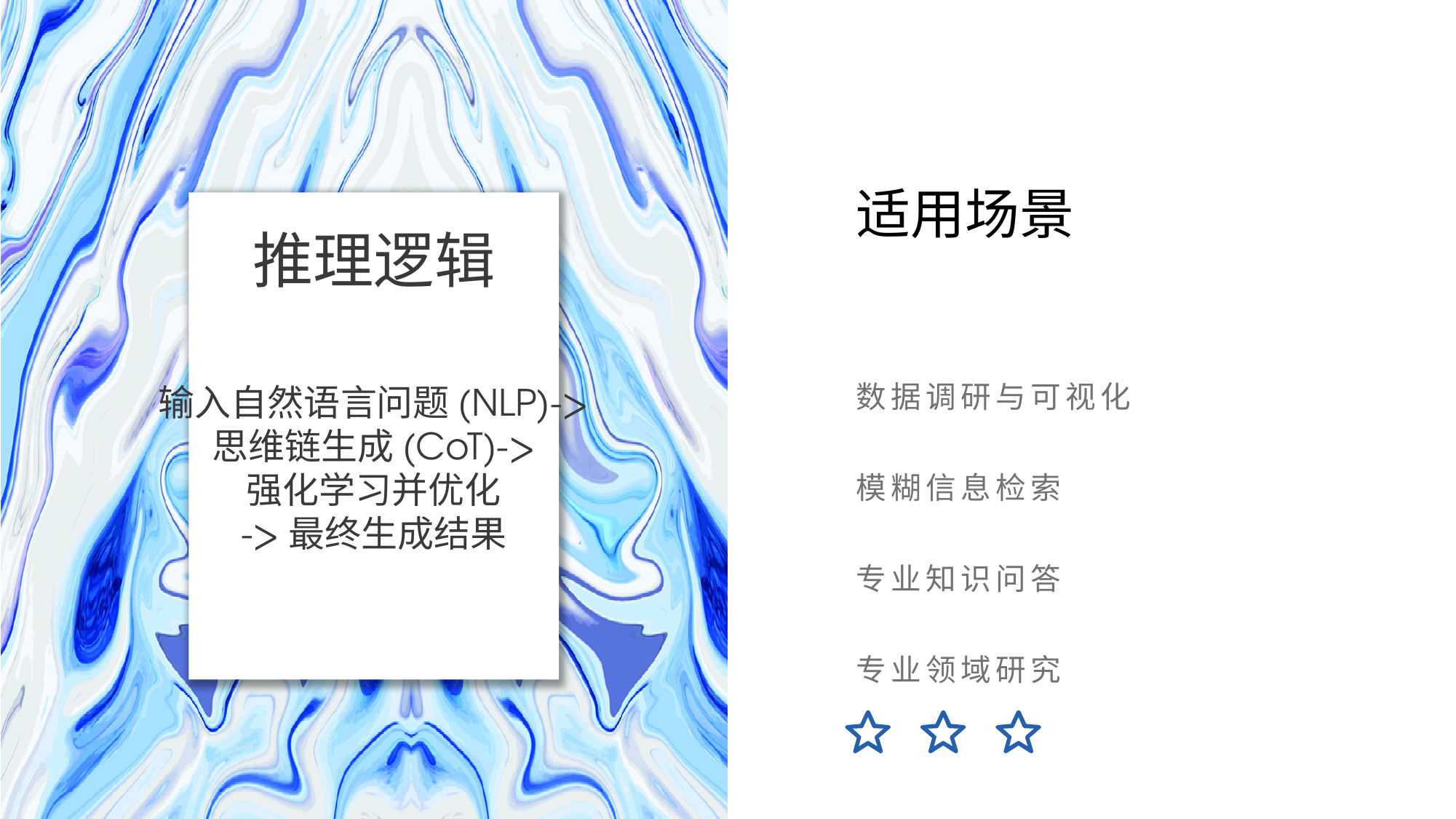

适用场景

推理逻辑
输入自然语言问题(NLP)->
思维链生成(CoT)->
强化学习并优化
->最终生成结果
数据调研与可视化
模糊信息检索
专业知识问答
专业领域研究